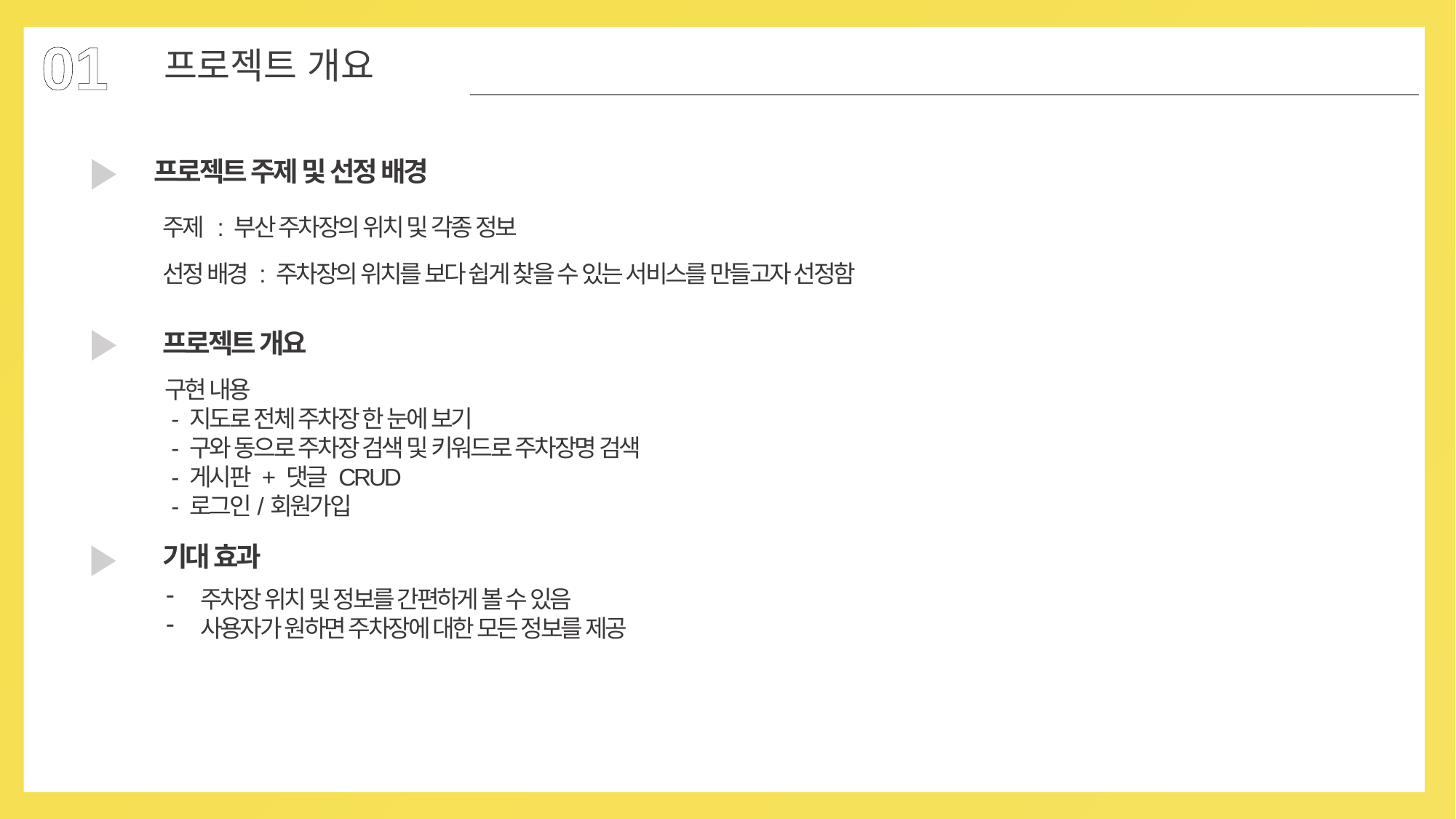

01

프로젝트 개요
▶
프로젝트 주제 및 선정 배경
주제 : 부산 주차장의 위치 및 각종 정보
선정 배경 : 주차장의 위치를 보다 쉽게 찾을 수 있는 서비스를 만들고자 선정함
▶
프로젝트 개요
구현 내용
 - 지도로 전체 주차장 한 눈에 보기
 - 구와 동으로 주차장 검색 및 키워드로 주차장명 검색
 - 게시판 + 댓글 CRUD
 - 로그인/회원가입
▶
기대 효과
주차장 위치 및 정보를 간편하게 볼 수 있음
사용자가 원하면 주차장에 대한 모든 정보를 제공